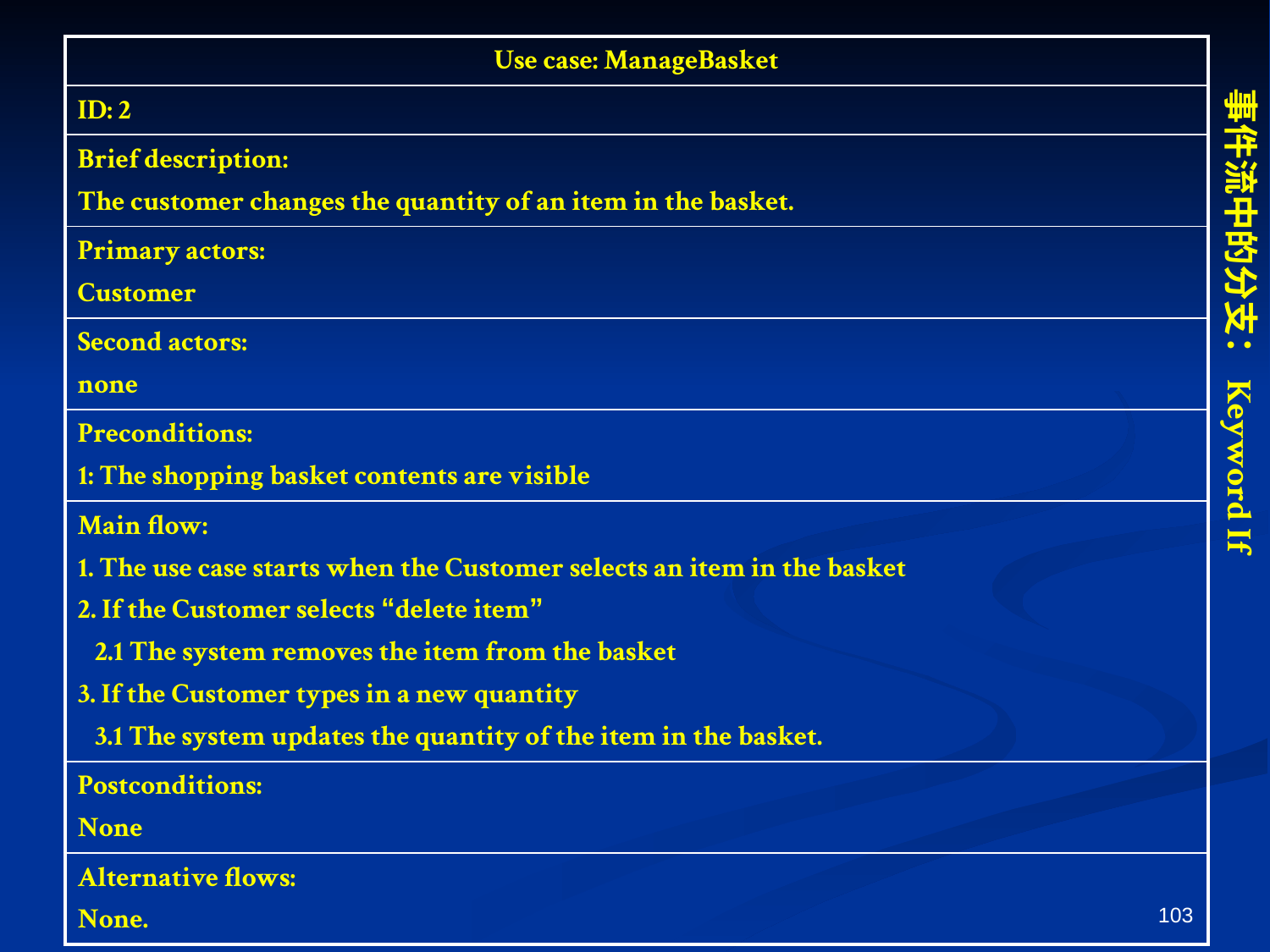

| Use case: ManageBasket |
| --- |
| ID: 2 |
| Brief description: The customer changes the quantity of an item in the basket. |
| Primary actors: Customer |
| Second actors: none |
| Preconditions: 1: The shopping basket contents are visible |
| Main flow: 1. The use case starts when the Customer selects an item in the basket 2. If the Customer selects “delete item” 2.1 The system removes the item from the basket 3. If the Customer types in a new quantity 3.1 The system updates the quantity of the item in the basket. |
| Postconditions: None |
| Alternative flows: None. |
事件流中的分支：Keyword If
103